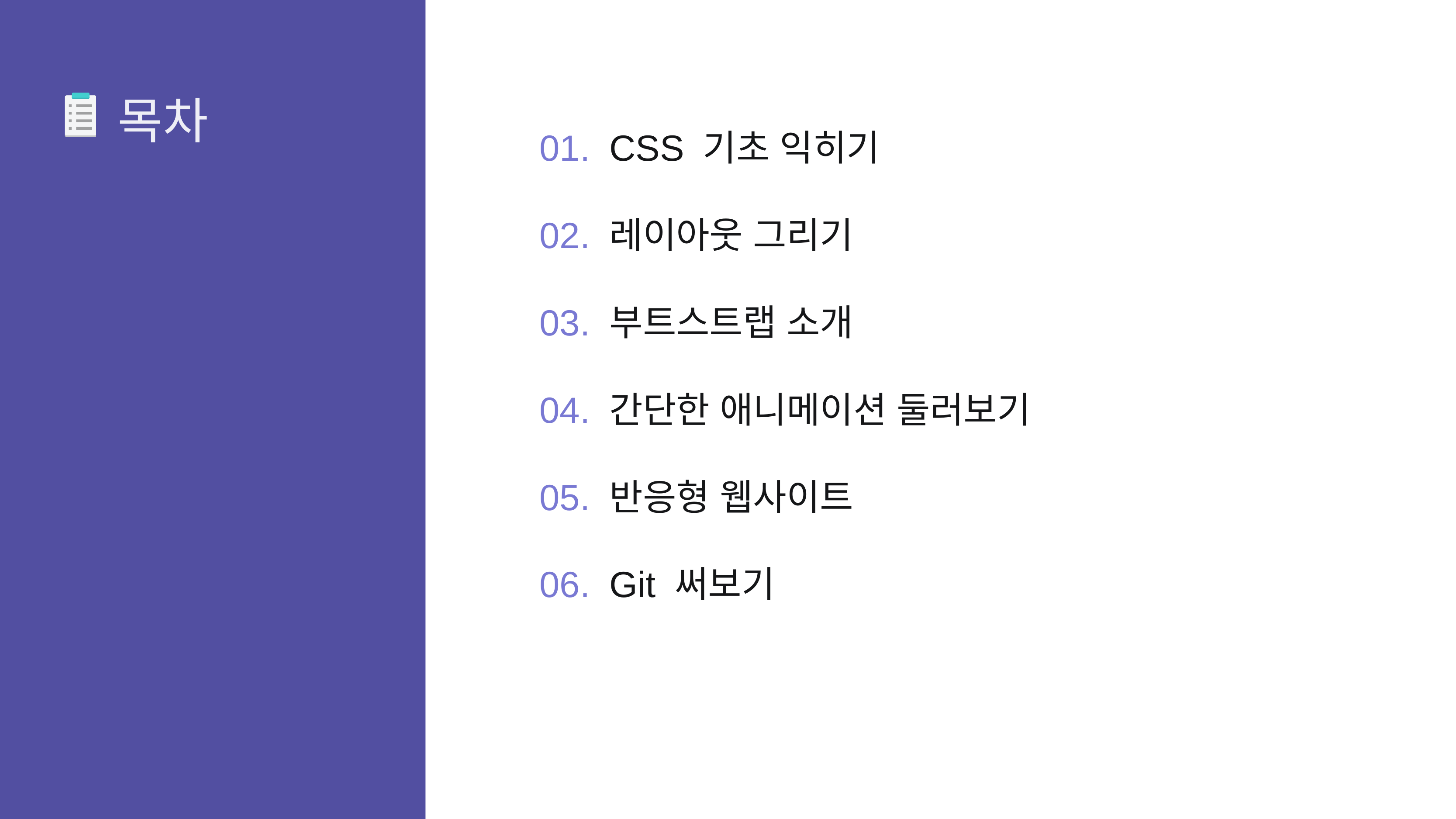

CSS 기초 익히기
레이아웃 그리기
부트스트랩 소개
간단한 애니메이션 둘러보기
반응형 웹사이트
Git 써보기
01.
02.
03.
04.
05.
06.